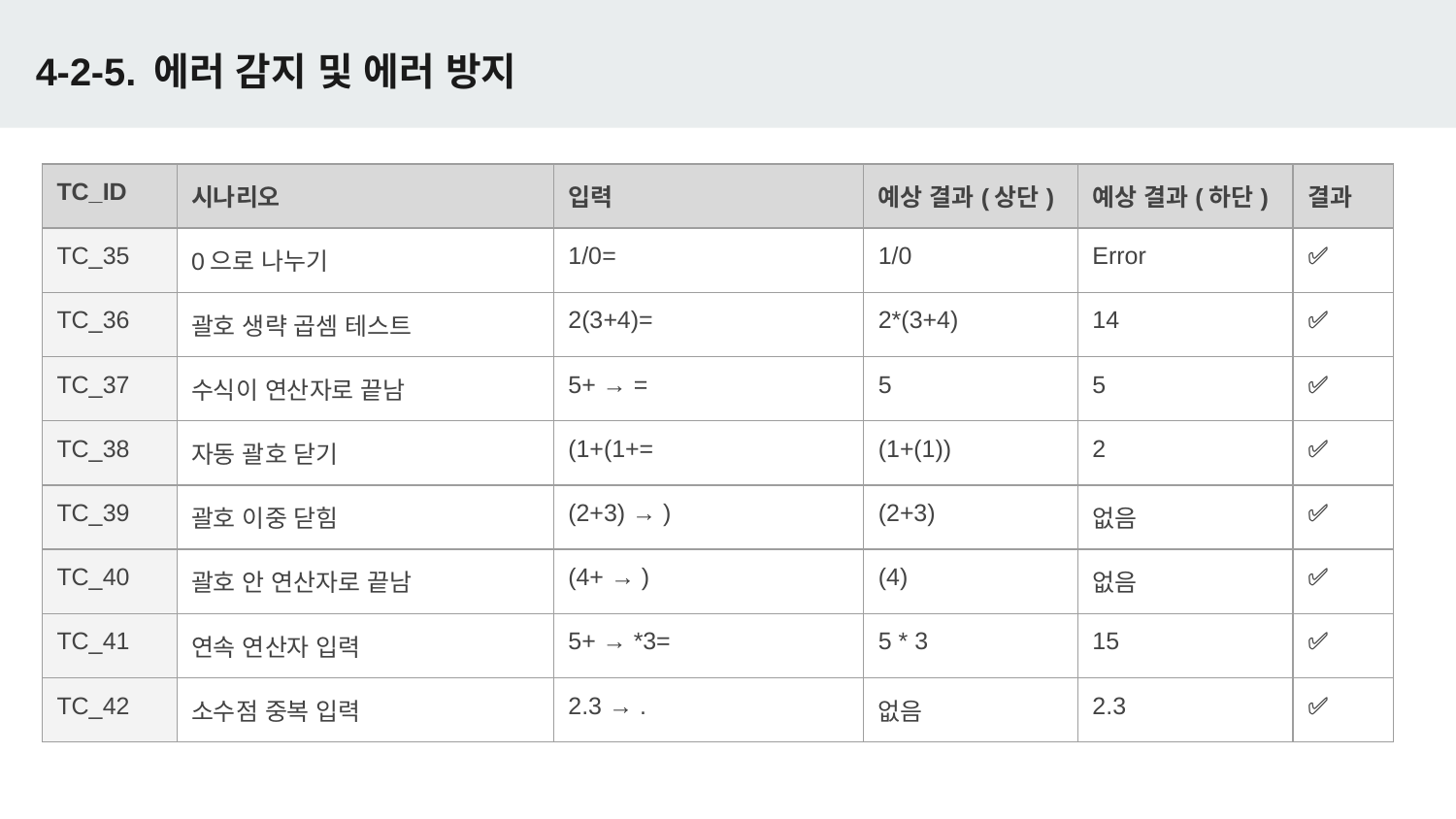

# 4-2-5. 에러 감지 및 에러 방지
| TC\_ID | 시나리오 | 입력 | 예상 결과(상단) | 예상 결과(하단) | 결과 |
| --- | --- | --- | --- | --- | --- |
| TC\_35 | 0으로 나누기 | 1/0= | 1/0 | Error | ✅ |
| TC\_36 | 괄호 생략 곱셈 테스트 | 2(3+4)= | 2\*(3+4) | 14 | ✅ |
| TC\_37 | 수식이 연산자로 끝남 | 5+ → = | 5 | 5 | ✅ |
| TC\_38 | 자동 괄호 닫기 | (1+(1+= | (1+(1)) | 2 | ✅ |
| TC\_39 | 괄호 이중 닫힘 | (2+3) → ) | (2+3) | 없음 | ✅ |
| TC\_40 | 괄호 안 연산자로 끝남 | (4+ → ) | (4) | 없음 | ✅ |
| TC\_41 | 연속 연산자 입력 | 5+ → \*3= | 5 \* 3 | 15 | ✅ |
| TC\_42 | 소수점 중복 입력 | 2.3 → . | 없음 | 2.3 | ✅ |